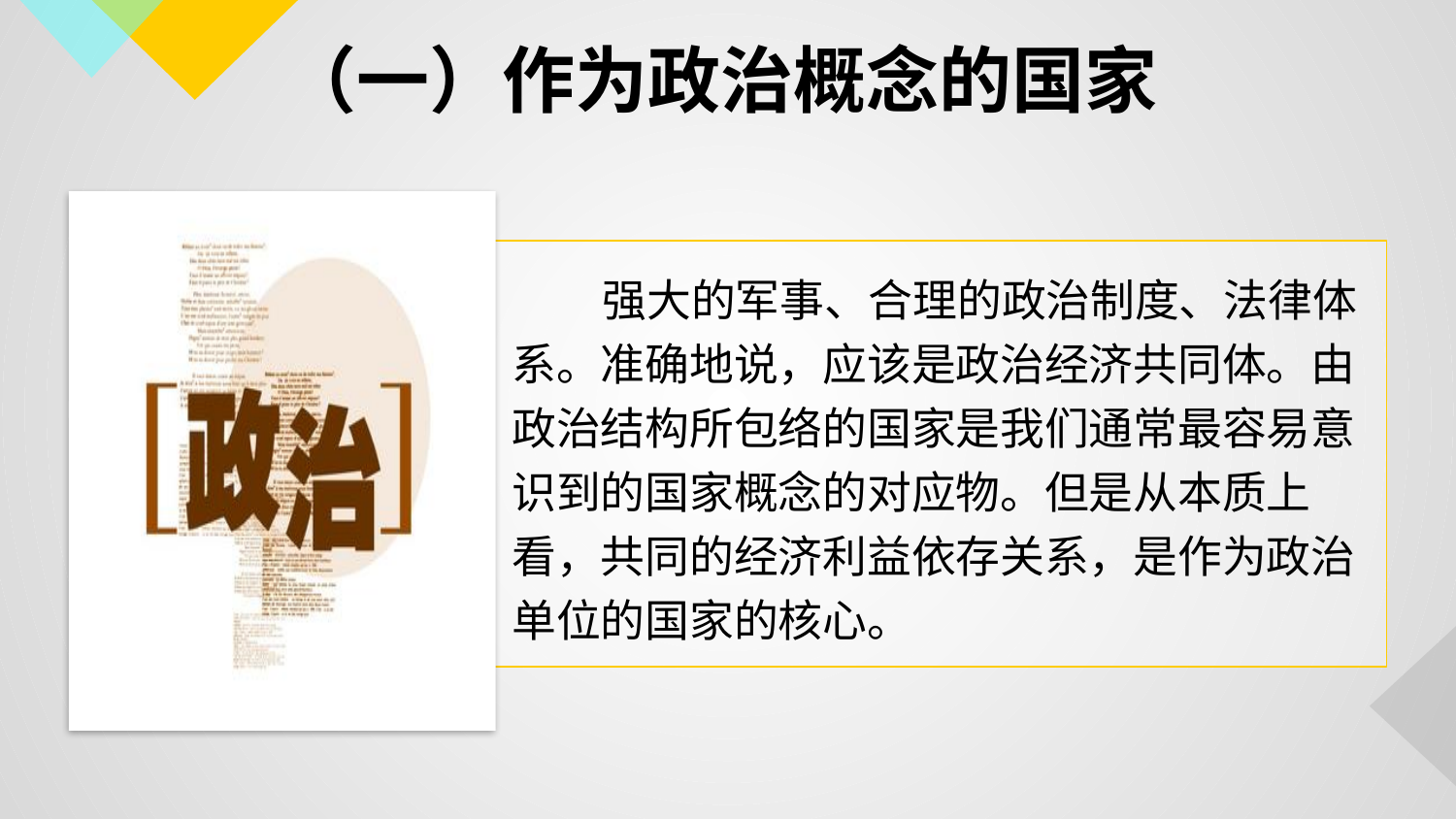

# （一）作为政治概念的国家
        强大的军事、合理的政治制度、法律体系。准确地说，应该是政治经济共同体。由政治结构所包络的国家是我们通常最容易意识到的国家概念的对应物。但是从本质上看，共同的经济利益依存关系，是作为政治单位的国家的核心。